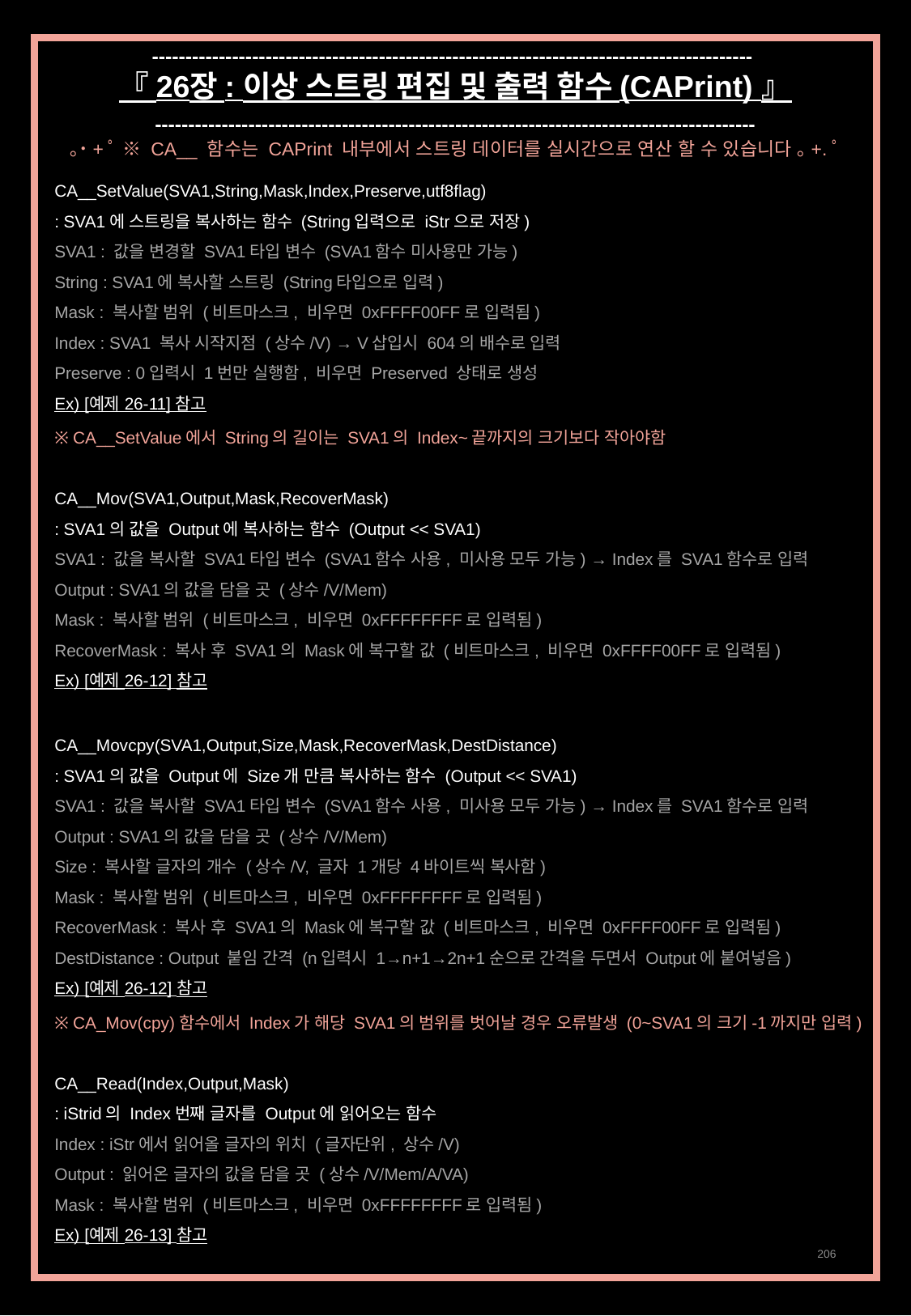

------------------------------------------------------------------------------------------
『 26장 : 이상 스트링 편집 및 출력 함수 (CAPrint) 』
------------------------------------------------------------------------------------------

｡˙+ﾟ ※ CA__ 함수는 CAPrint 내부에서 스트링 데이터를 실시간으로 연산 할 수 있습니다 ｡+.ﾟ
CA__SetValue(SVA1,String,Mask,Index,Preserve,utf8flag)
: SVA1에 스트링을 복사하는 함수 (String입력으로 iStr으로 저장)
SVA1 : 값을 변경할 SVA1타입 변수 (SVA1함수 미사용만 가능)
String : SVA1에 복사할 스트링 (String타입으로 입력)
Mask : 복사할 범위 (비트마스크, 비우면 0xFFFF00FF로 입력됨)
Index : SVA1 복사 시작지점 (상수/V) → V삽입시 604의 배수로 입력
Preserve : 0입력시 1번만 실행함, 비우면 Preserved 상태로 생성
Ex) [예제 26-11] 참고
※ CA__SetValue에서 String의 길이는 SVA1의 Index~끝까지의 크기보다 작아야함

CA__Mov(SVA1,Output,Mask,RecoverMask)
: SVA1의 값을 Output에 복사하는 함수 (Output << SVA1)
SVA1 : 값을 복사할 SVA1타입 변수 (SVA1함수 사용, 미사용 모두 가능) → Index를 SVA1함수로 입력
Output : SVA1의 값을 담을 곳 (상수/V/Mem)
Mask : 복사할 범위 (비트마스크, 비우면 0xFFFFFFFF로 입력됨)
RecoverMask : 복사 후 SVA1의 Mask에 복구할 값 (비트마스크, 비우면 0xFFFF00FF로 입력됨)
Ex) [예제 26-12] 참고

CA__Movcpy(SVA1,Output,Size,Mask,RecoverMask,DestDistance)
: SVA1의 값을 Output에 Size개 만큼 복사하는 함수 (Output << SVA1)
SVA1 : 값을 복사할 SVA1타입 변수 (SVA1함수 사용, 미사용 모두 가능) → Index를 SVA1함수로 입력
Output : SVA1의 값을 담을 곳 (상수/V/Mem)
Size : 복사할 글자의 개수 (상수/V, 글자 1개당 4바이트씩 복사함)
Mask : 복사할 범위 (비트마스크, 비우면 0xFFFFFFFF로 입력됨)
RecoverMask : 복사 후 SVA1의 Mask에 복구할 값 (비트마스크, 비우면 0xFFFF00FF로 입력됨)
DestDistance : Output 붙임 간격 (n입력시 1→n+1→2n+1순으로 간격을 두면서 Output에 붙여넣음)
Ex) [예제 26-12] 참고
※ CA_Mov(cpy)함수에서 Index가 해당 SVA1의 범위를 벗어날 경우 오류발생 (0~SVA1의 크기-1까지만 입력)

CA__Read(Index,Output,Mask)
: iStrid의 Index번째 글자를 Output에 읽어오는 함수
Index : iStr에서 읽어올 글자의 위치 (글자단위, 상수/V)
Output : 읽어온 글자의 값을 담을 곳 (상수/V/Mem/A/VA)
Mask : 복사할 범위 (비트마스크, 비우면 0xFFFFFFFF로 입력됨)
Ex) [예제 26-13] 참고
206